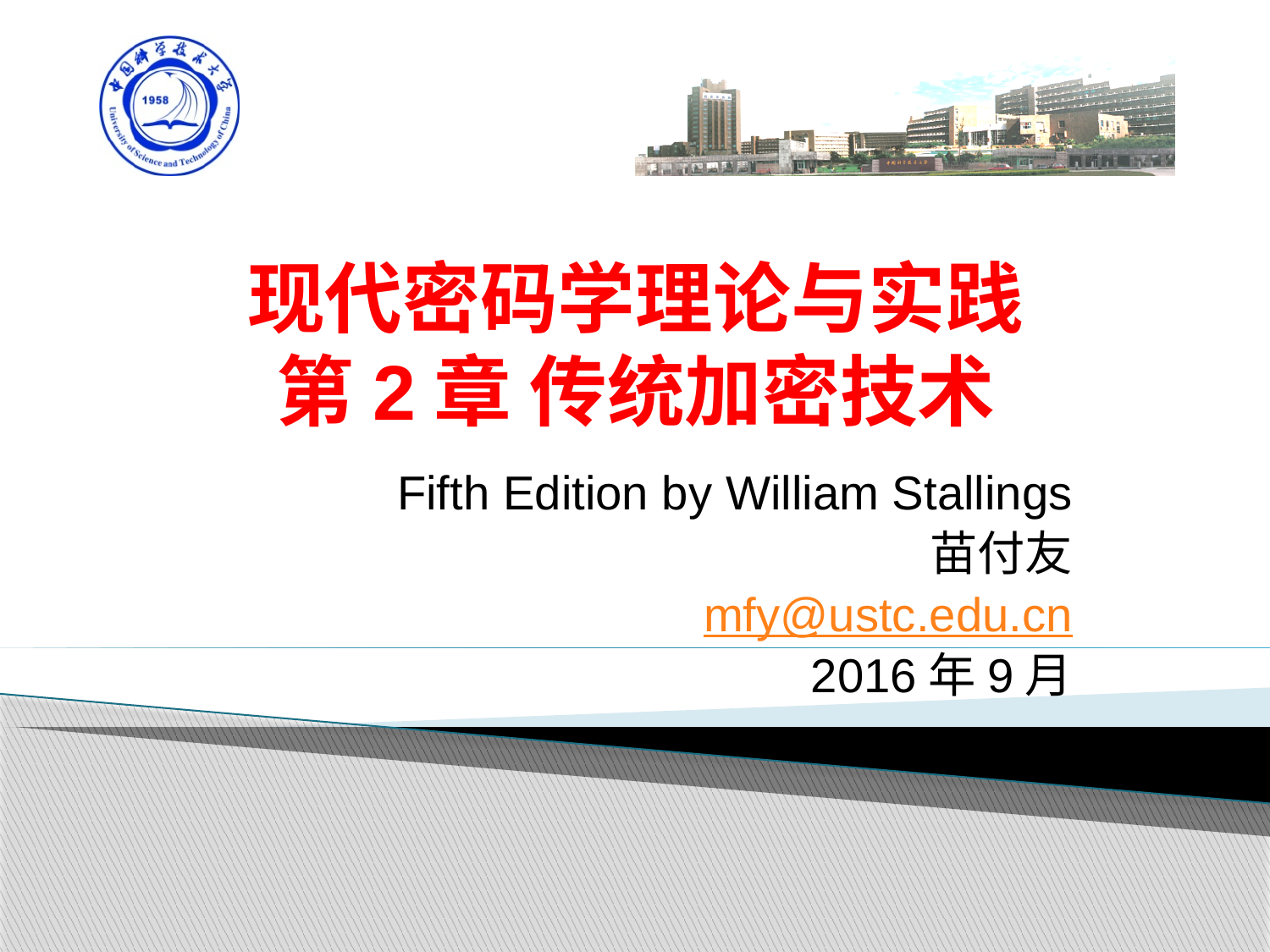

# 现代密码学理论与实践 第2章 传统加密技术
Fifth Edition by William Stallings
苗付友
mfy@ustc.edu.cn
2016年9月